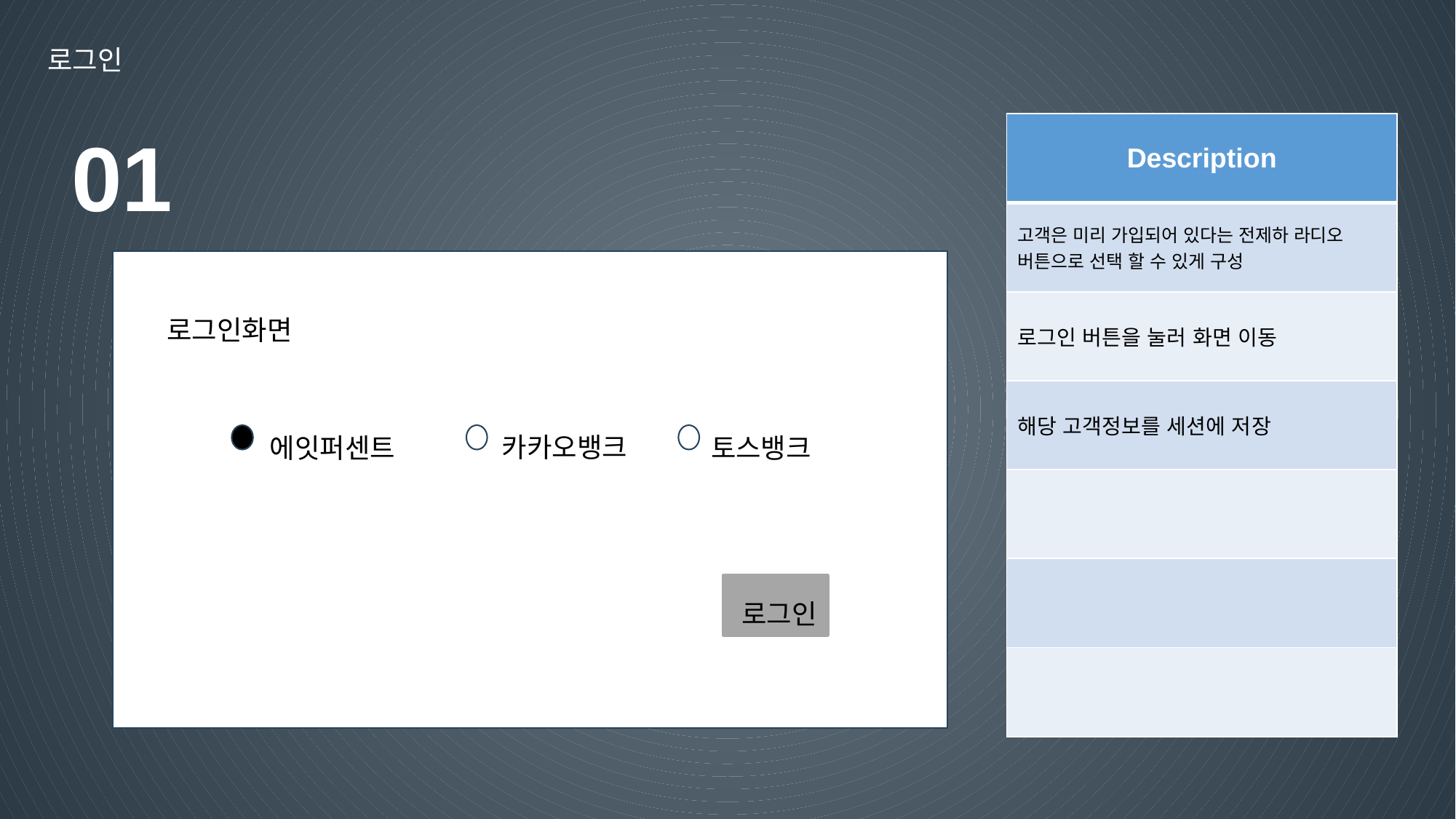

로그인
01
| Description |
| --- |
| 고객은 미리 가입되어 있다는 전제하 라디오 버튼으로 선택 할 수 있게 구성 |
| 로그인 버튼을 눌러 화면 이동 |
| 해당 고객정보를 세션에 저장 |
|  |
|  |
|  |

로그인화면
카카오뱅크
에잇퍼센트
토스뱅크

로그인